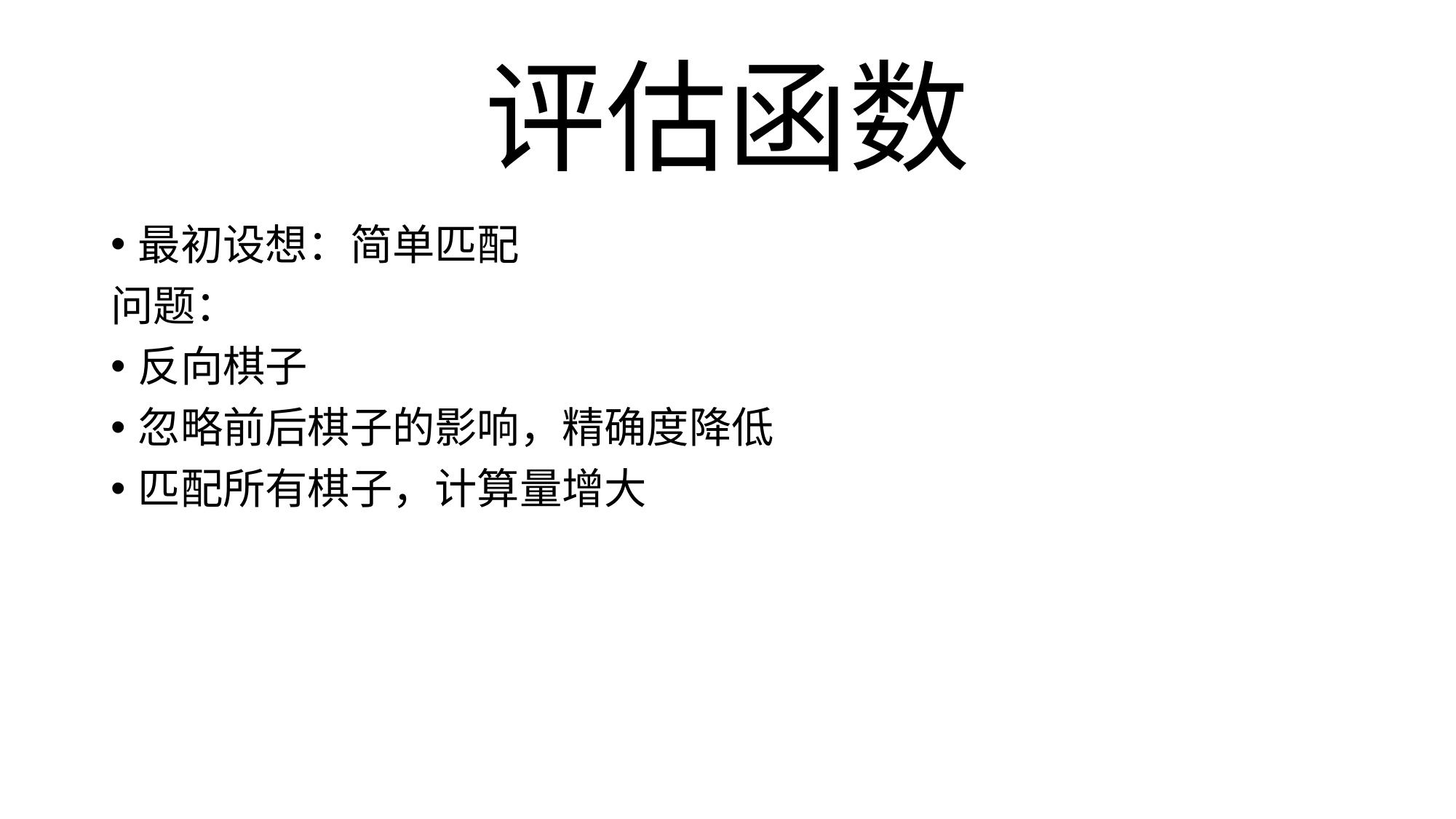

# 评估函数
最初设想：简单匹配
问题：
反向棋子
忽略前后棋子的影响，精确度降低
匹配所有棋子，计算量增大